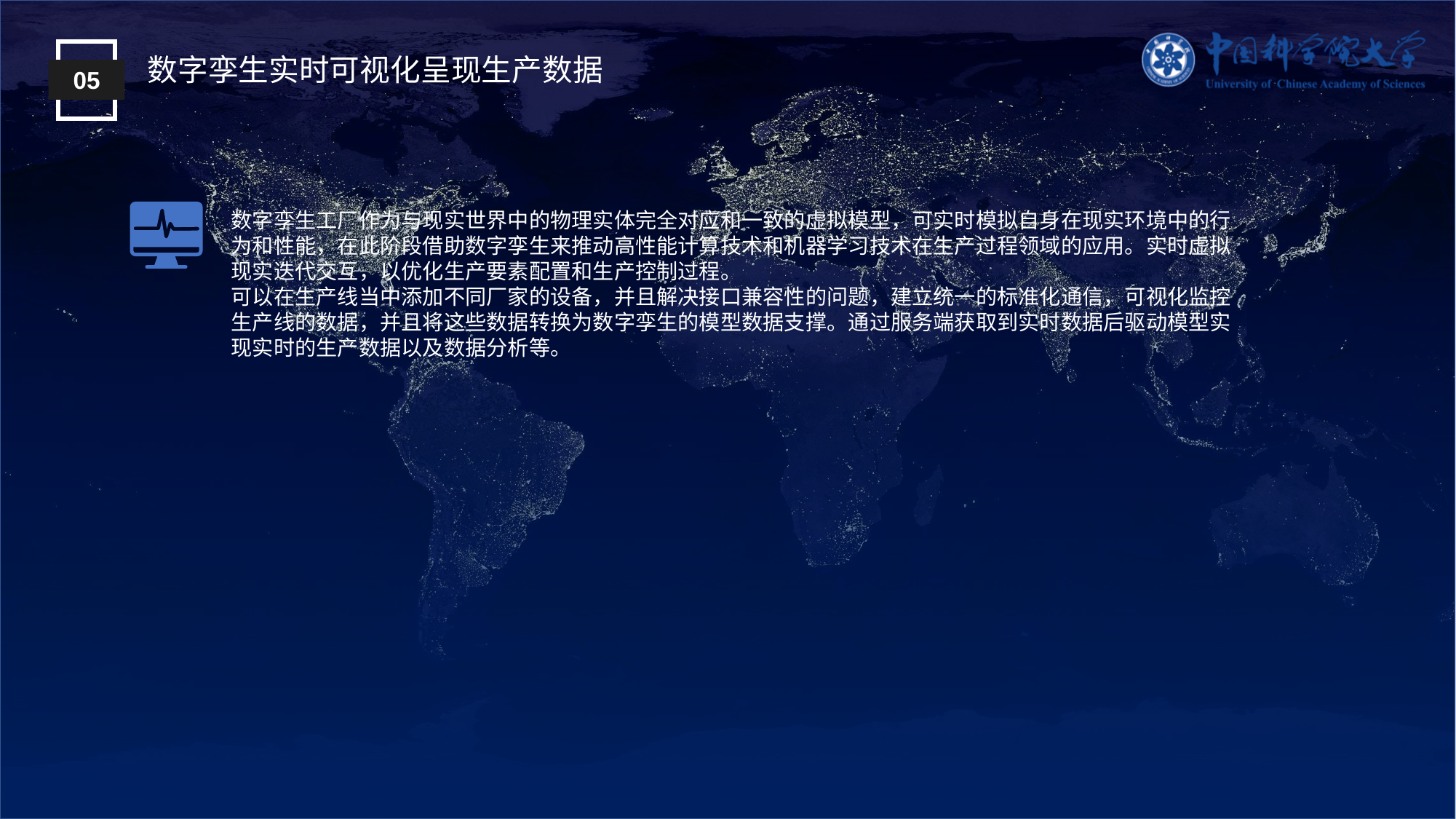

数字孪生实时可视化呈现生产数据
05

数字孪生工厂作为与现实世界中的物理实体完全对应和一致的虚拟模型，可实时模拟自身在现实环境中的行为和性能，在此阶段借助数字孪生来推动高性能计算技术和机器学习技术在生产过程领域的应用。实时虚拟现实迭代交互，以优化生产要素配置和生产控制过程。
可以在生产线当中添加不同厂家的设备，并且解决接口兼容性的问题，建立统一的标准化通信，可视化监控生产线的数据，并且将这些数据转换为数字孪生的模型数据支撑。通过服务端获取到实时数据后驱动模型实现实时的生产数据以及数据分析等。